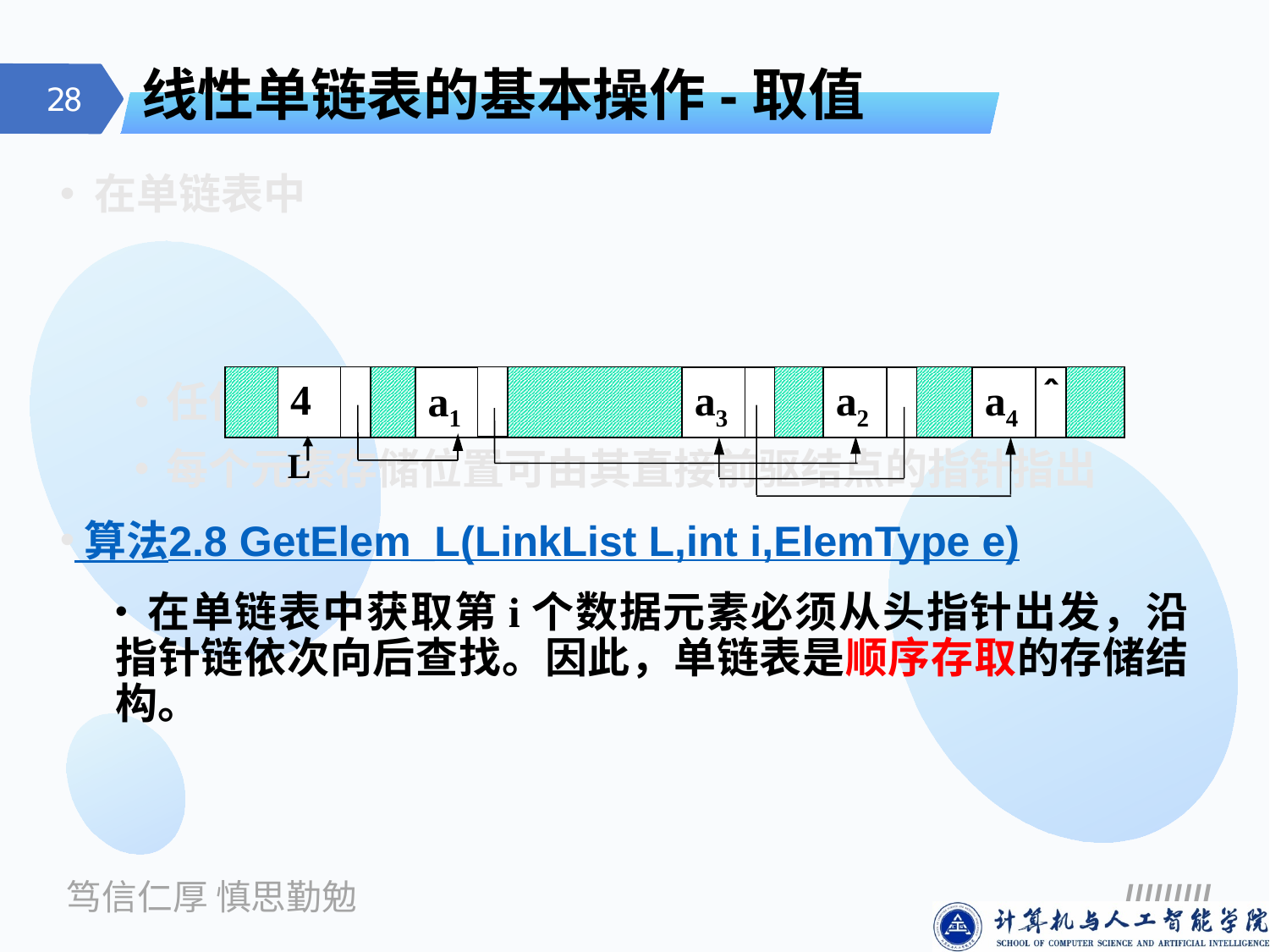

# 线性单链表的基本操作-取值
 在单链表中

任何两个元素的存储位置没有固定的联系
每个元素存储位置可由其直接前驱结点的指针指出
 算法2.8 GetElem_L(LinkList L,int i,ElemType e)
 在单链表中获取第i个数据元素必须从头指针出发，沿指针链依次向后查找。因此，单链表是顺序存取的存储结构。

4

a3

a2

a4
＾
a1

L